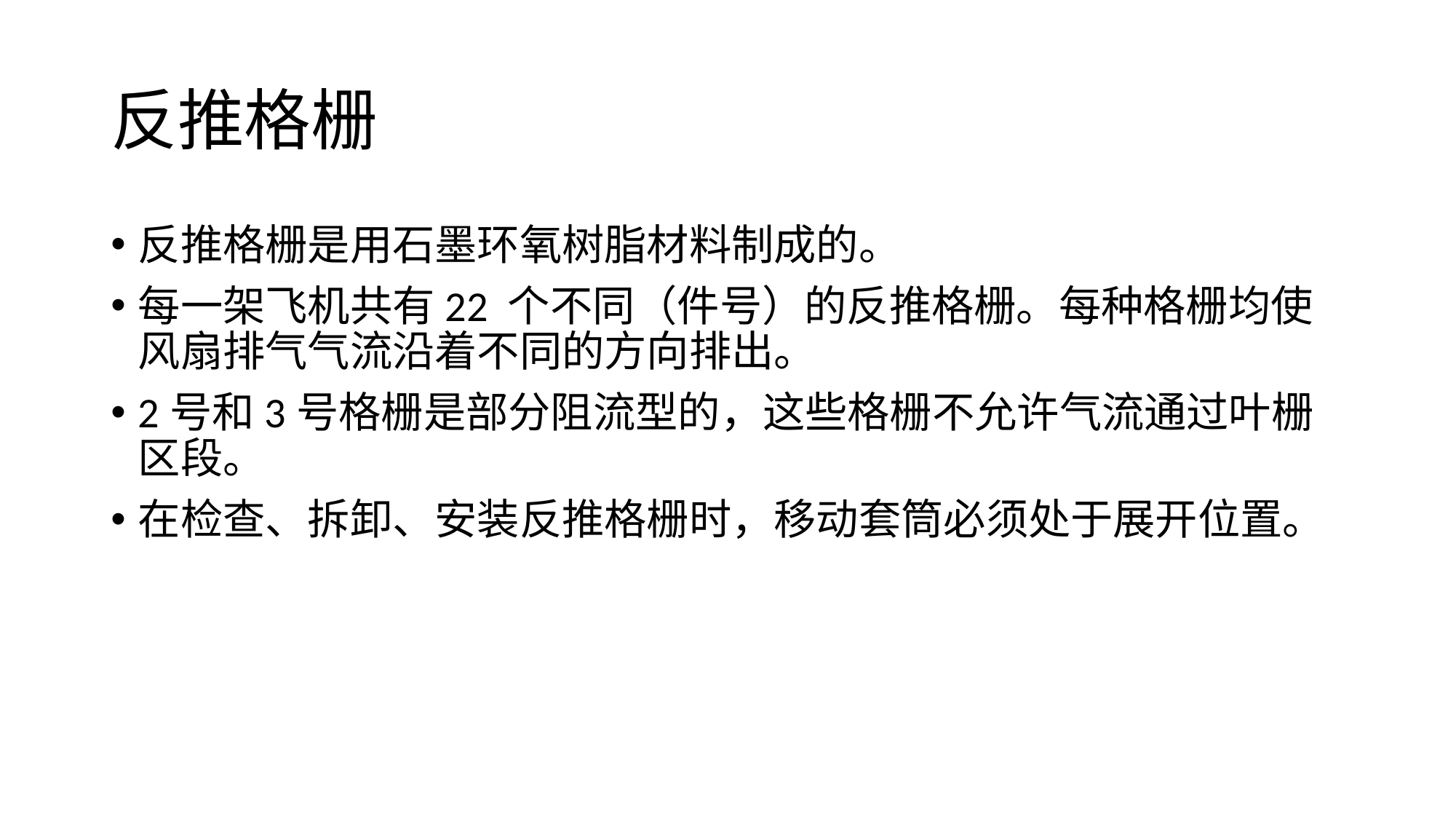

# 反推格栅
反推格栅是用石墨环氧树脂材料制成的。
每一架飞机共有22 个不同（件号）的反推格栅。每种格栅均使风扇排气气流沿着不同的方向排出。
2号和3号格栅是部分阻流型的，这些格栅不允许气流通过叶栅区段。
在检查、拆卸、安装反推格栅时，移动套筒必须处于展开位置。